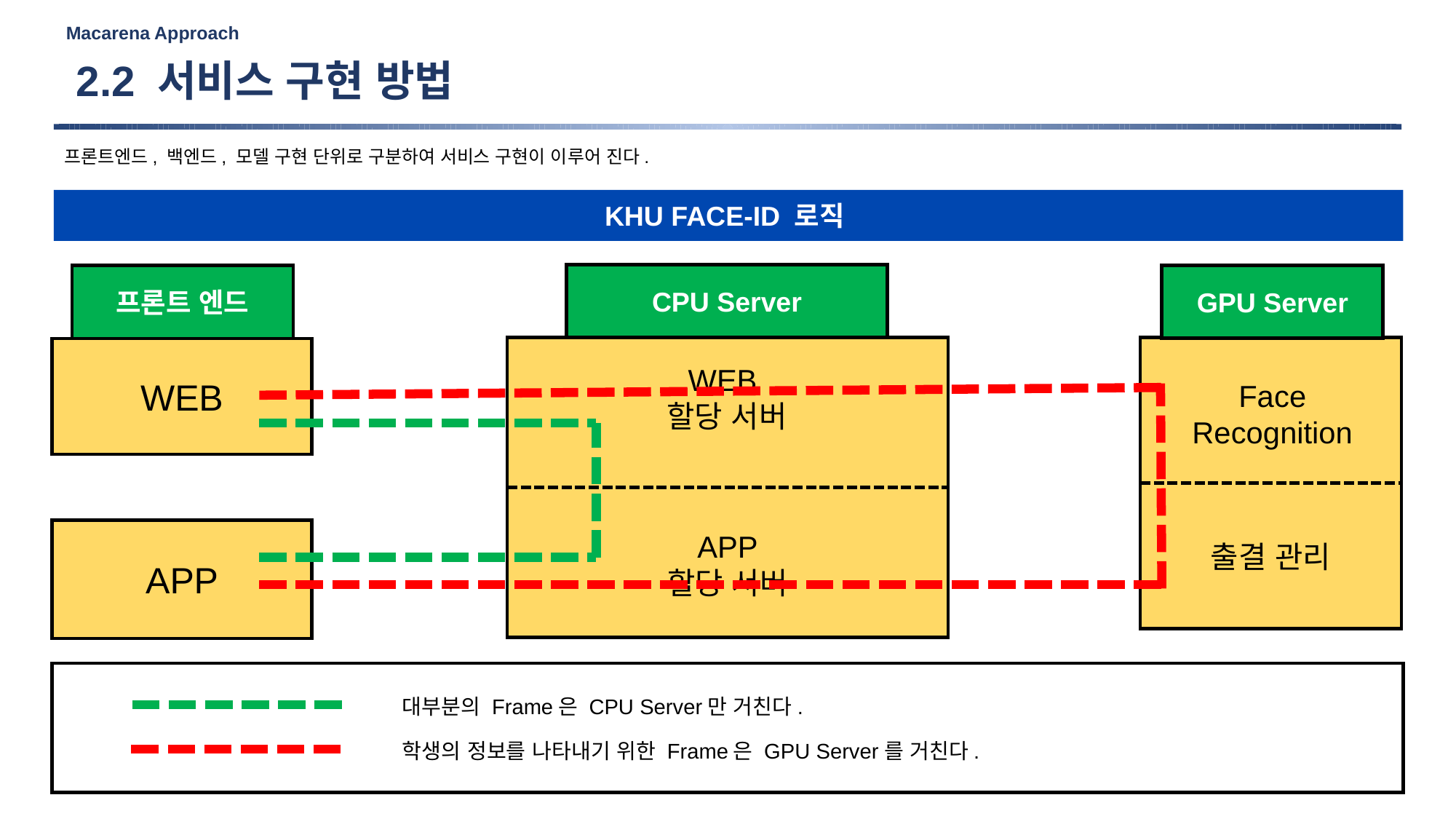

Macarena Approach
2.2 서비스 구현 방법

프론트엔드, 백엔드, 모델 구현 단위로 구분하여 서비스 구현이 이루어 진다.
KHU FACE-ID 로직
CPU Server
GPU Server
프론트 엔드

WEB
WEB
할당 서버
Face
Recognition
APP
APP
할당 서버
출결 관리

대부분의 Frame은 CPU Server만 거친다.
학생의 정보를 나타내기 위한 Frame은 GPU Server를 거친다.